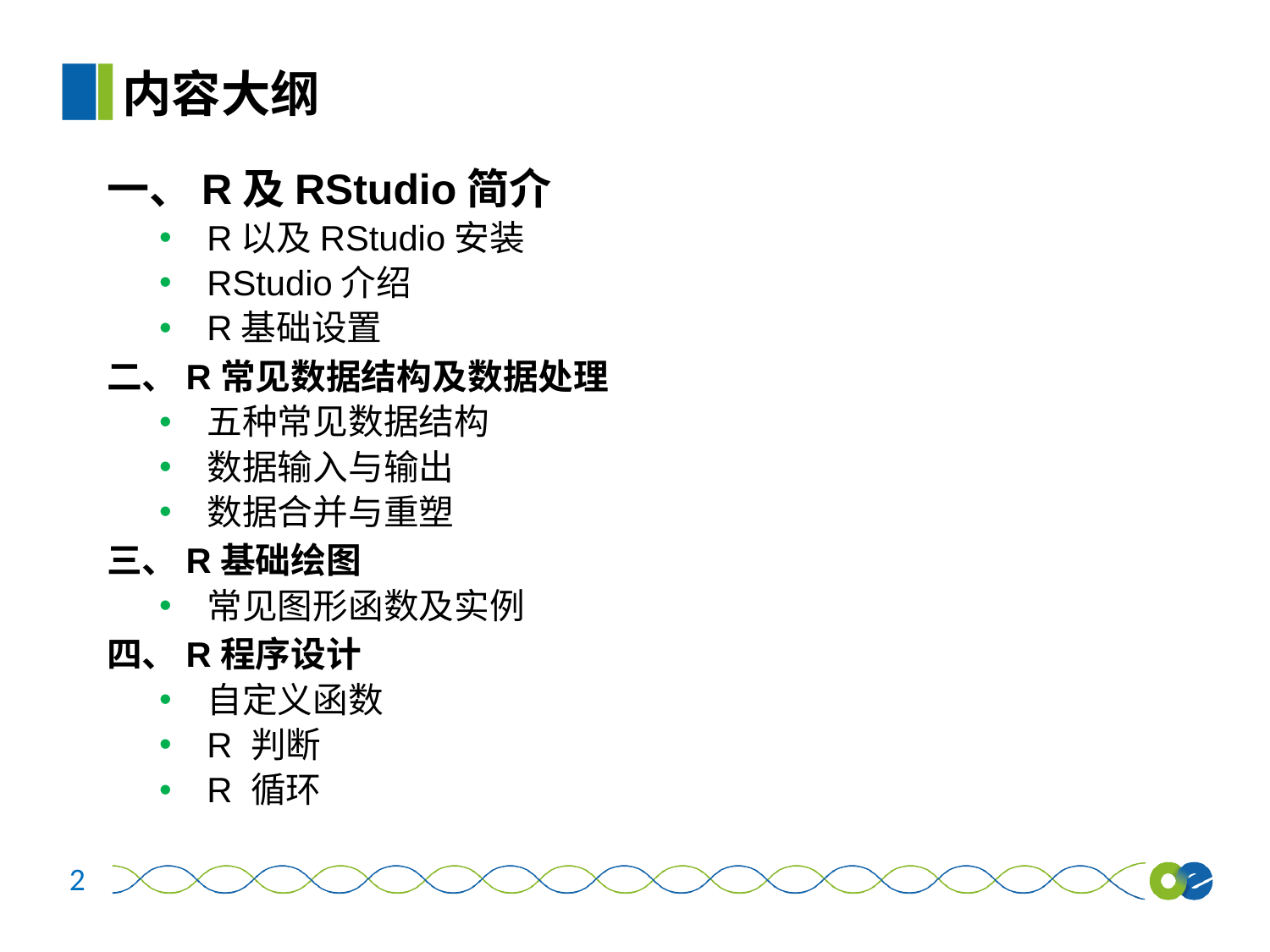

内容大纲
一、R及RStudio简介
R以及RStudio安装
RStudio介绍
R基础设置
二、R常见数据结构及数据处理
五种常见数据结构
数据输入与输出
数据合并与重塑
三、R基础绘图
常见图形函数及实例
四、R程序设计
自定义函数
R 判断
R 循环

2